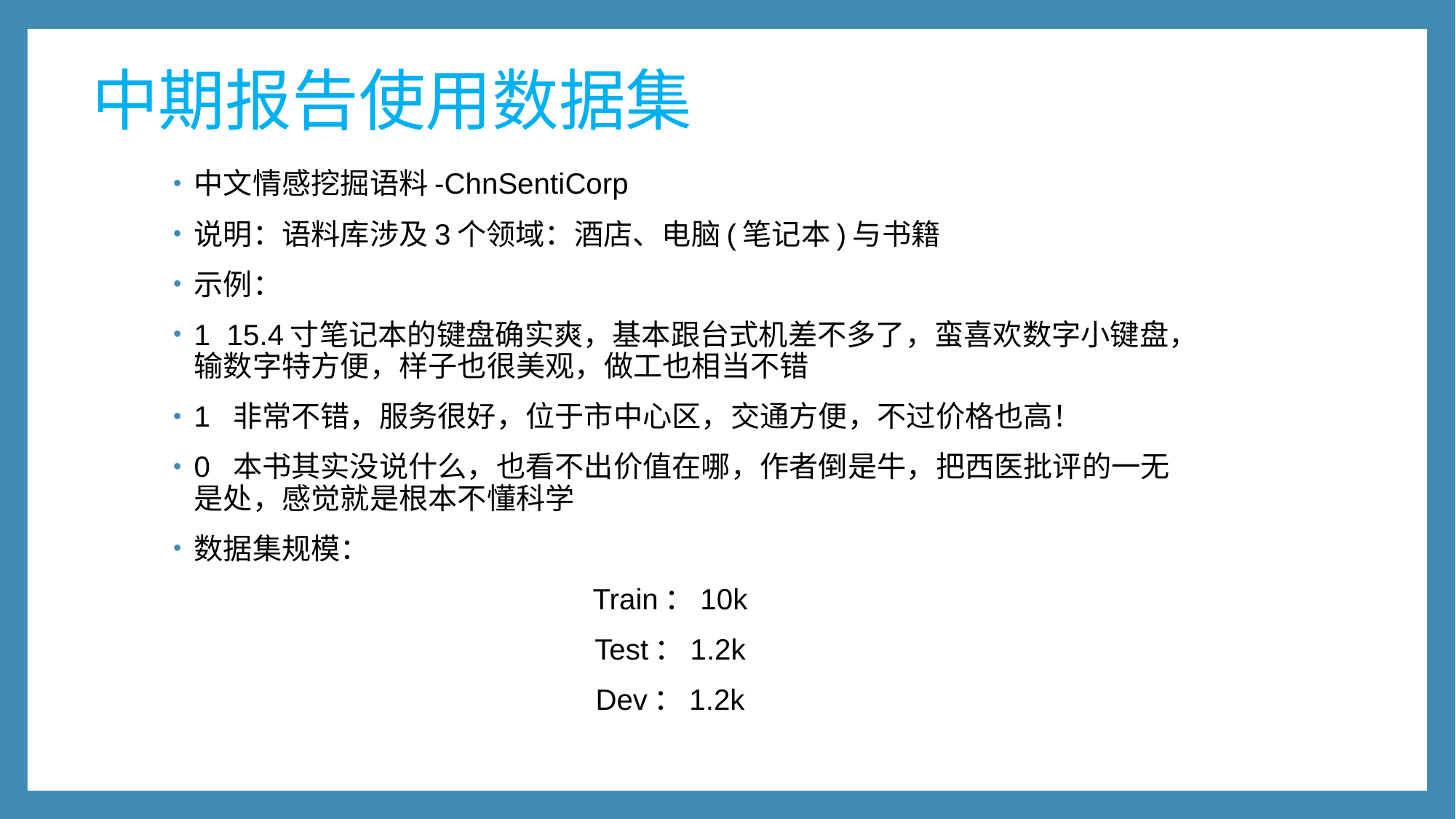

# 中期报告使用数据集
中文情感挖掘语料-ChnSentiCorp
说明：语料库涉及3个领域：酒店、电脑(笔记本)与书籍
示例：
1  15.4寸笔记本的键盘确实爽，基本跟台式机差不多了，蛮喜欢数字小键盘，输数字特方便，样子也很美观，做工也相当不错
1  非常不错，服务很好，位于市中心区，交通方便，不过价格也高！
0  本书其实没说什么，也看不出价值在哪，作者倒是牛，把西医批评的一无是处，感觉就是根本不懂科学
数据集规模：
Train：10k
Test：1.2k
Dev：1.2k